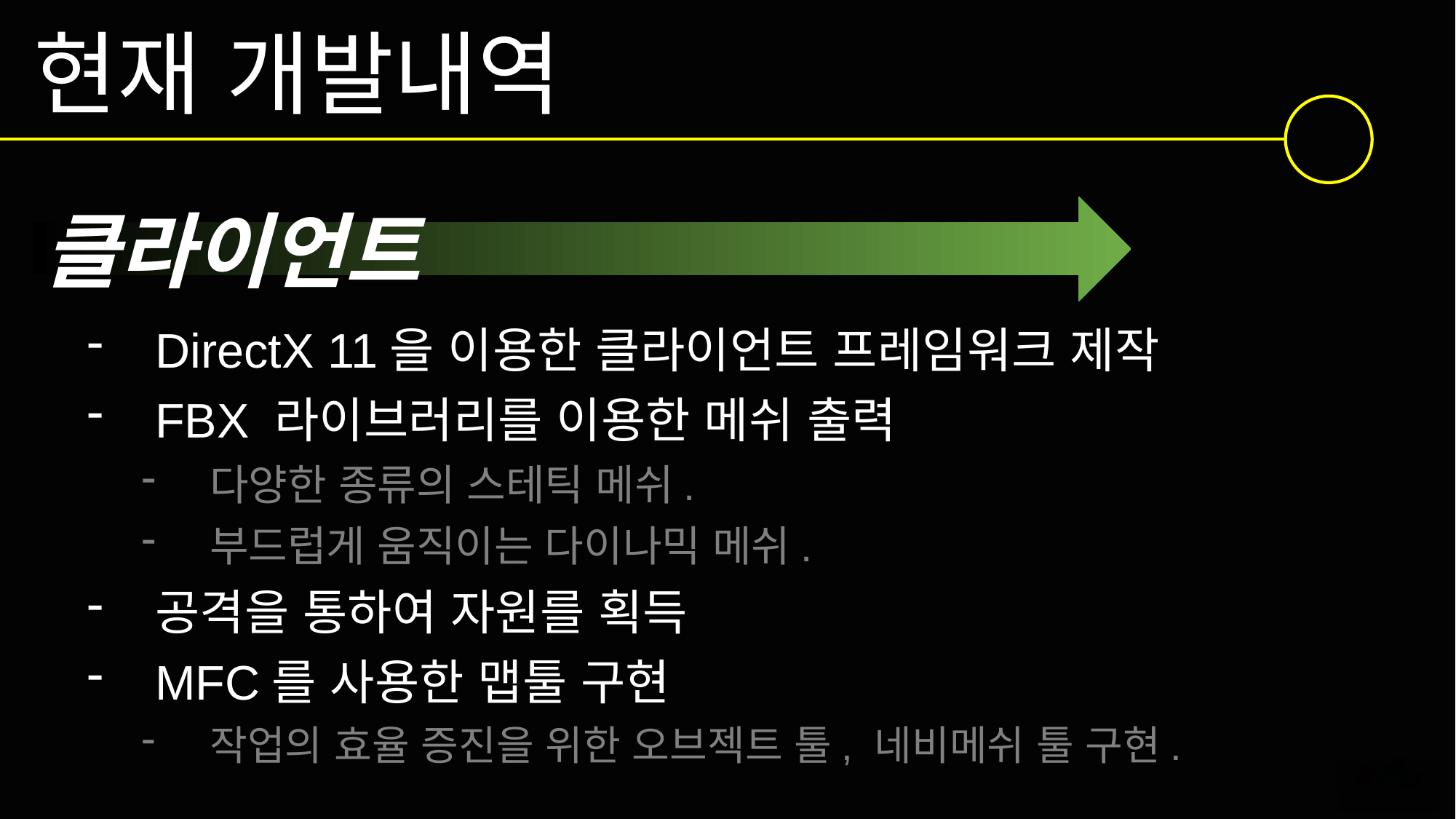

현재 개발내역

클라이언트
DirectX 11을 이용한 클라이언트 프레임워크 제작
FBX 라이브러리를 이용한 메쉬 출력
다양한 종류의 스테틱 메쉬.
부드럽게 움직이는 다이나믹 메쉬.
공격을 통하여 자원를 획득
MFC를 사용한 맵툴 구현
작업의 효율 증진을 위한 오브젝트 툴, 네비메쉬 툴 구현.